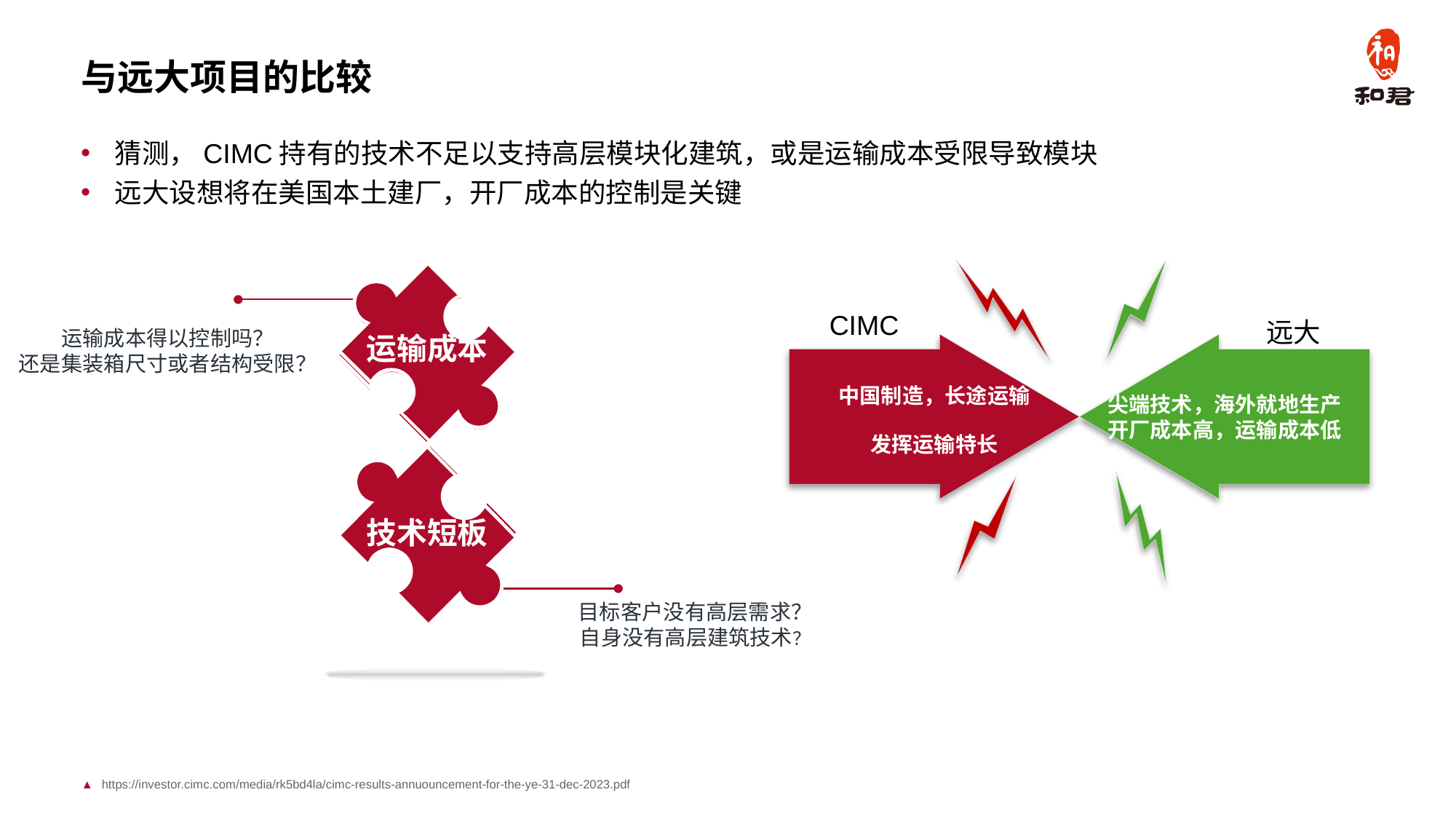

# 与远大项目的比较
猜测，CIMC持有的技术不足以支持高层模块化建筑，或是运输成本受限导致模块
远大设想将在美国本土建厂，开厂成本的控制是关键

中国制造，长途运输
发挥运输特长
尖端技术，海外就地生产
开厂成本高，运输成本低

运输成本得以控制吗？
还是集装箱尺寸或者结构受限？

运输成本

04
技术不足

技术短板
目标客户没有高层需求？
自身没有高层建筑技术？

CIMC
远大

https://investor.cimc.com/media/rk5bd4la/cimc-results-annuouncement-for-the-ye-31-dec-2023.pdf